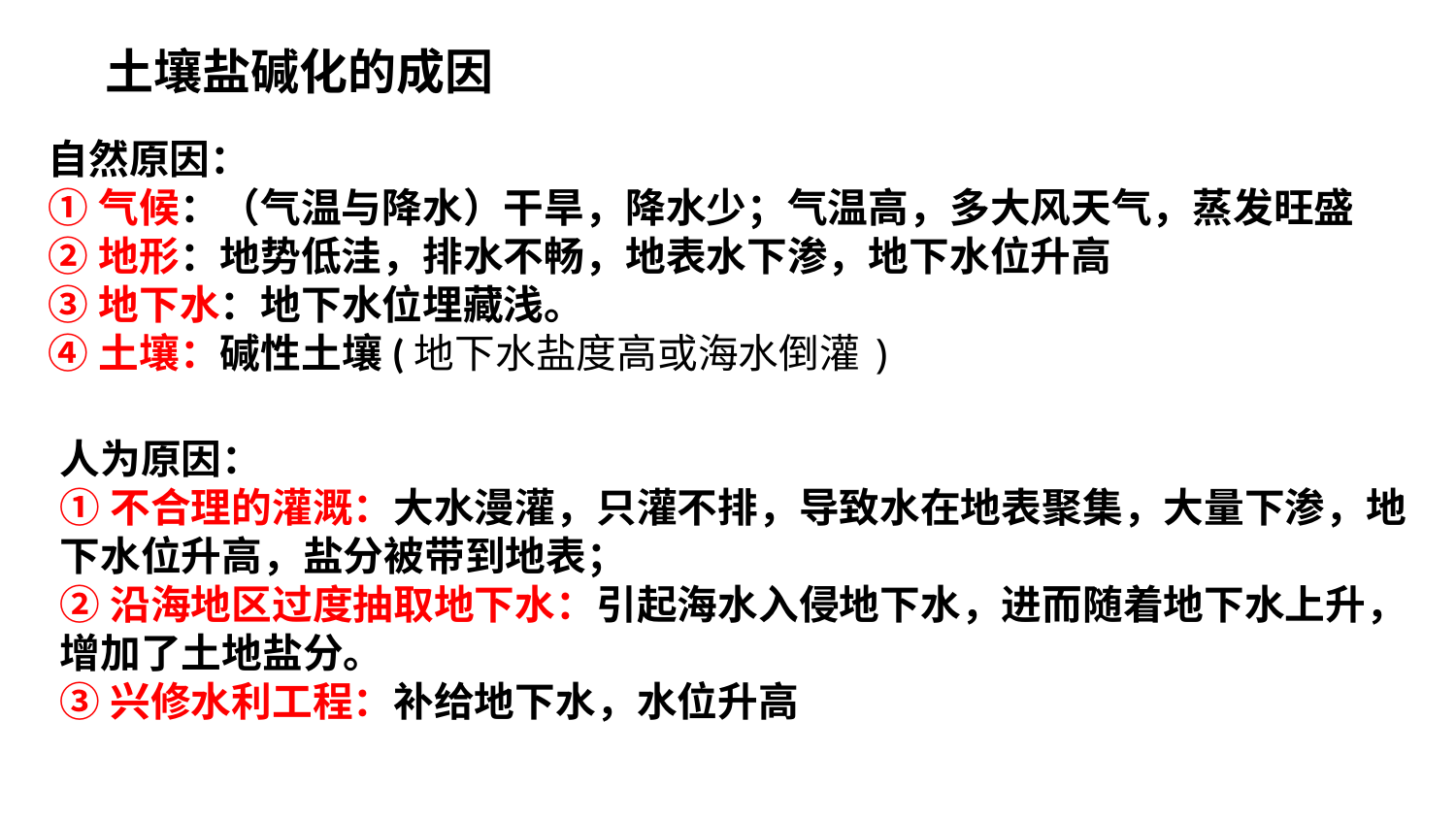

土壤盐碱化的成因
自然原因：
①气候：（气温与降水）干旱，降水少；气温高，多大风天气，蒸发旺盛
②地形：地势低洼，排水不畅，地表水下渗，地下水位升高
③地下水：地下水位埋藏浅。
④土壤：碱性土壤(地下水盐度高或海水倒灌)
人为原因：
①不合理的灌溉：大水漫灌，只灌不排，导致水在地表聚集，大量下渗，地下水位升高，盐分被带到地表；
②沿海地区过度抽取地下水：引起海水入侵地下水，进而随着地下水上升，增加了土地盐分。
③兴修水利工程：补给地下水，水位升高